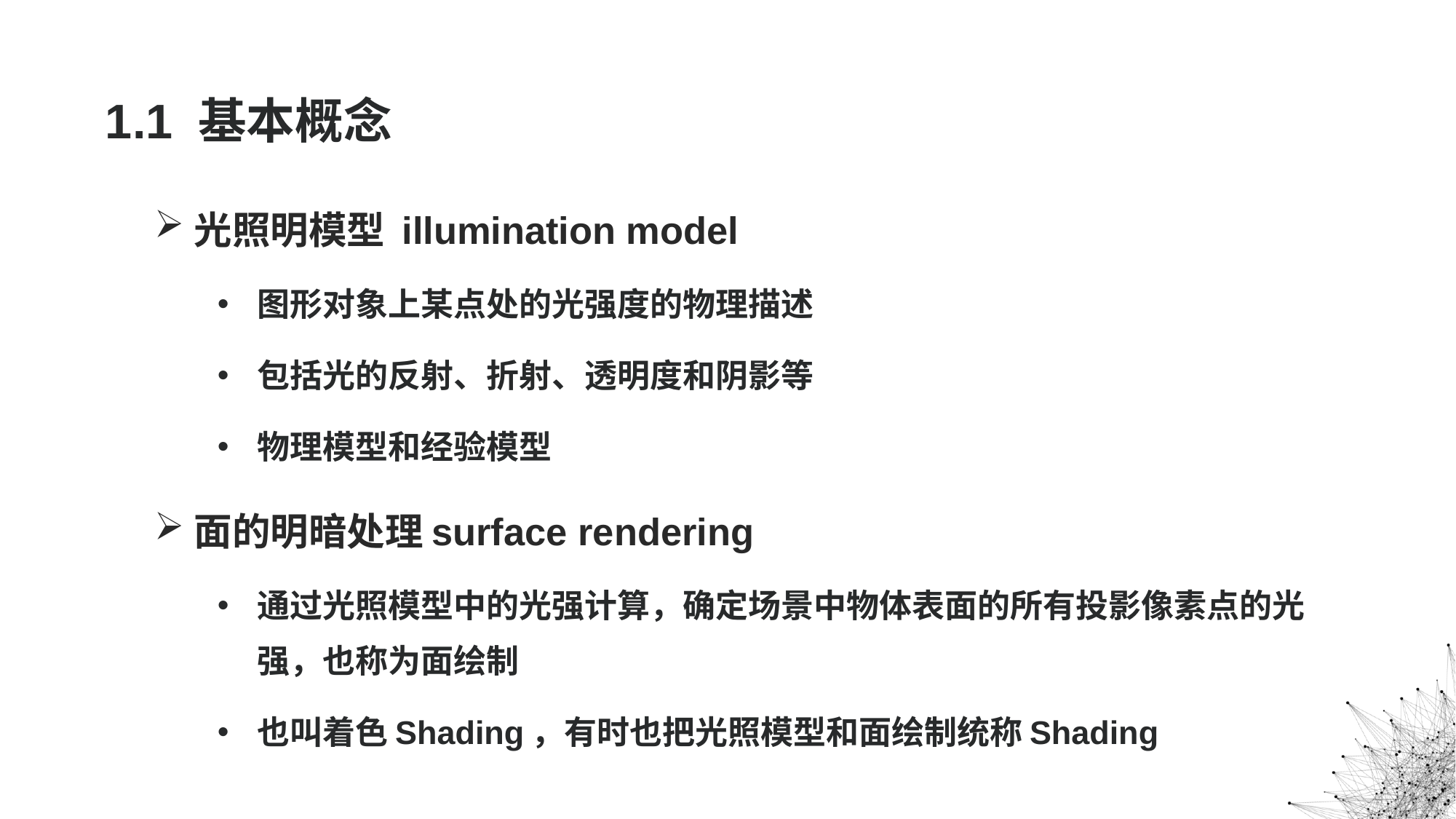

# 1.1 基本概念
光照明模型 illumination model
图形对象上某点处的光强度的物理描述
包括光的反射、折射、透明度和阴影等
物理模型和经验模型
面的明暗处理surface rendering
通过光照模型中的光强计算，确定场景中物体表面的所有投影像素点的光强，也称为面绘制
也叫着色Shading，有时也把光照模型和面绘制统称Shading